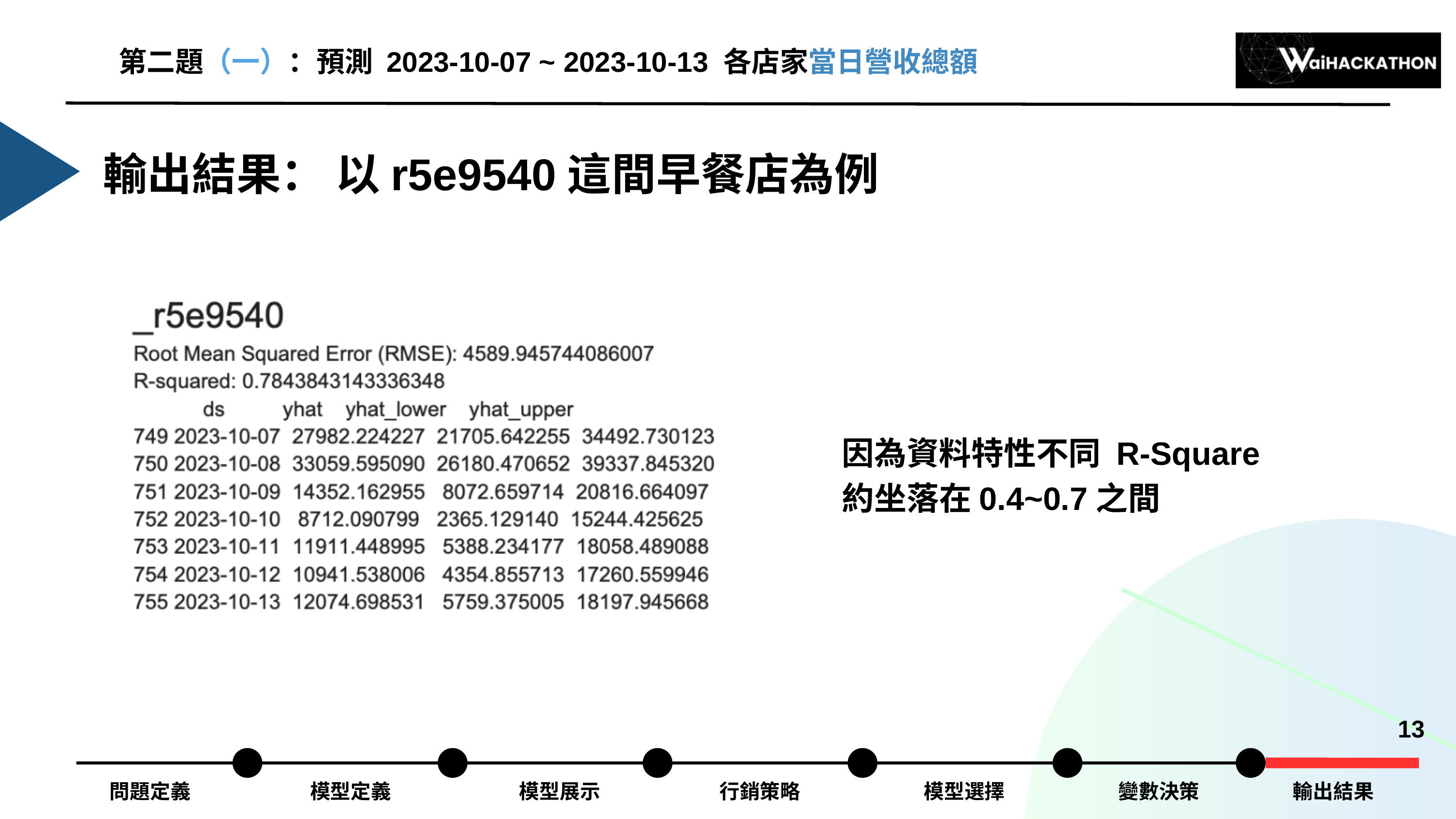

第二題（一）：預測 2023-10-07 ~ 2023-10-13 各店家當日營收總額

輸出結果： 以r5e9540這間早餐店為例

因為資料特性不同 R-Square
約坐落在0.4~0.7之間

13

問題定義
模型定義
模型展示
行銷策略
模型選擇
變數決策
輸出結果